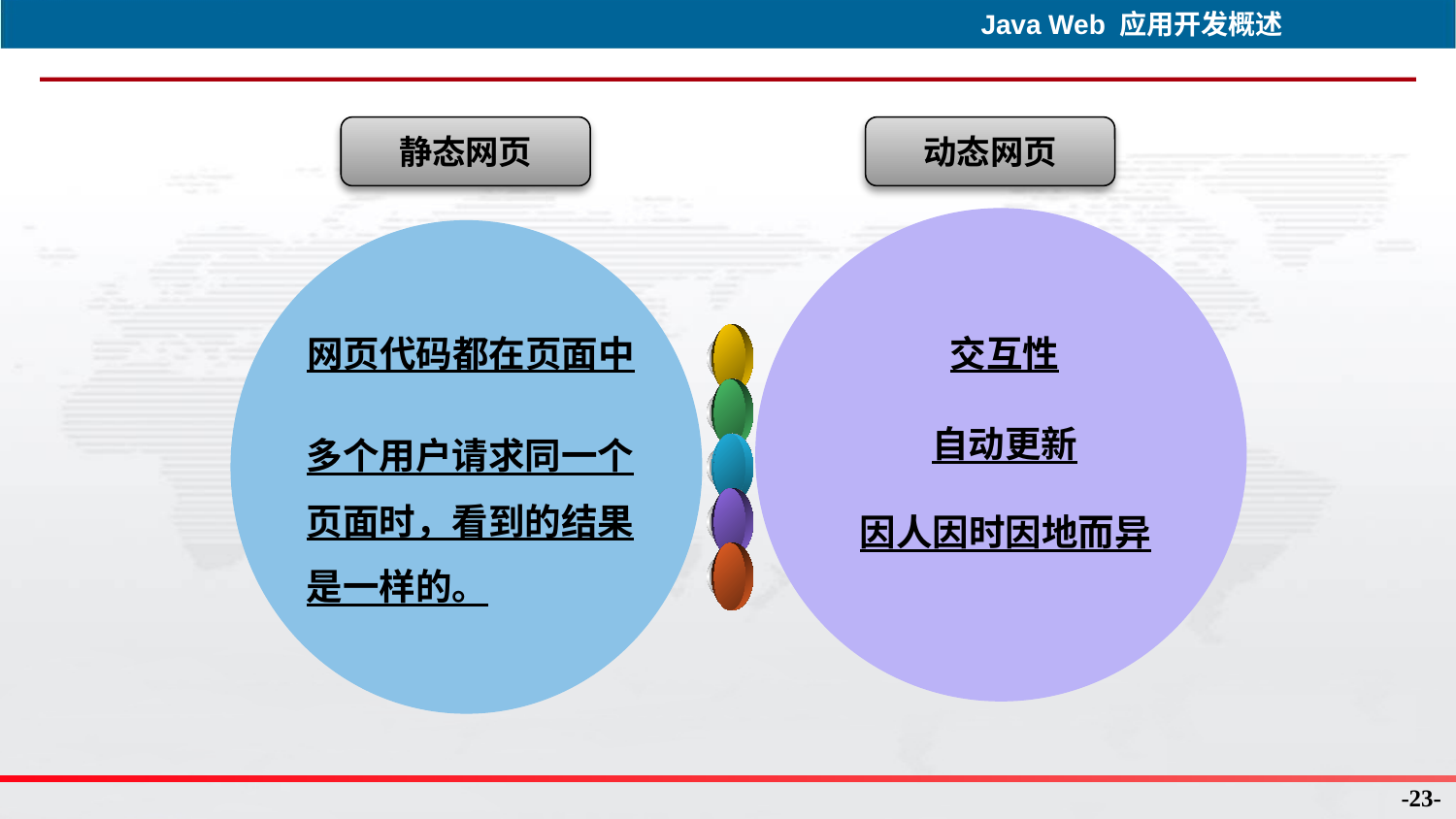

静态网页
动态网页

网页代码都在页面中
交互性

多个用户请求同一个
页面时，看到的结果
是一样的。
自动更新

因人因时因地而异

-23-